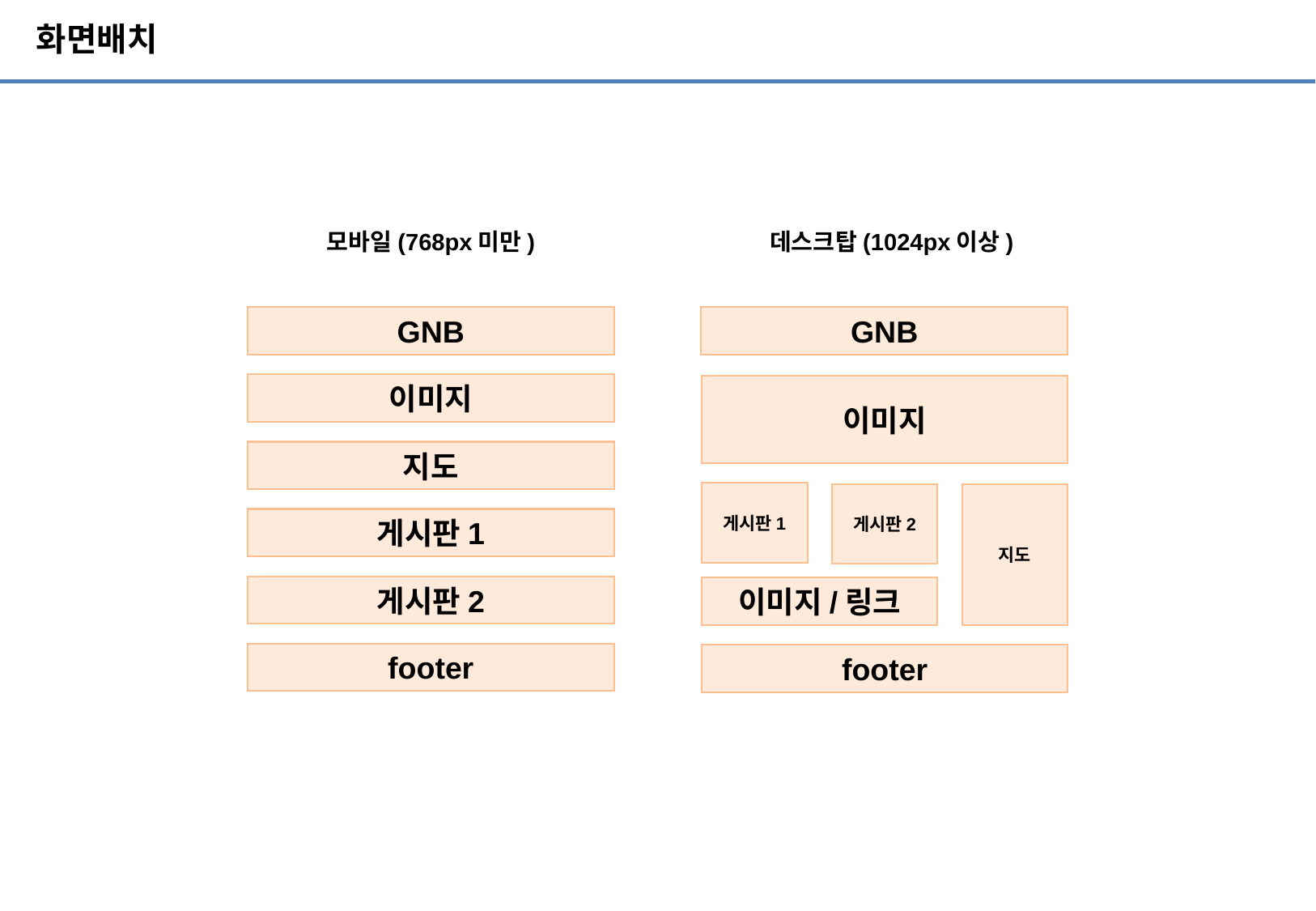

# 화면배치
모바일(768px미만)
데스크탑(1024px이상)
GNB
GNB
이미지
이미지
지도
게시판1
게시판2
지도
게시판1
게시판2
이미지/링크
footer
footer